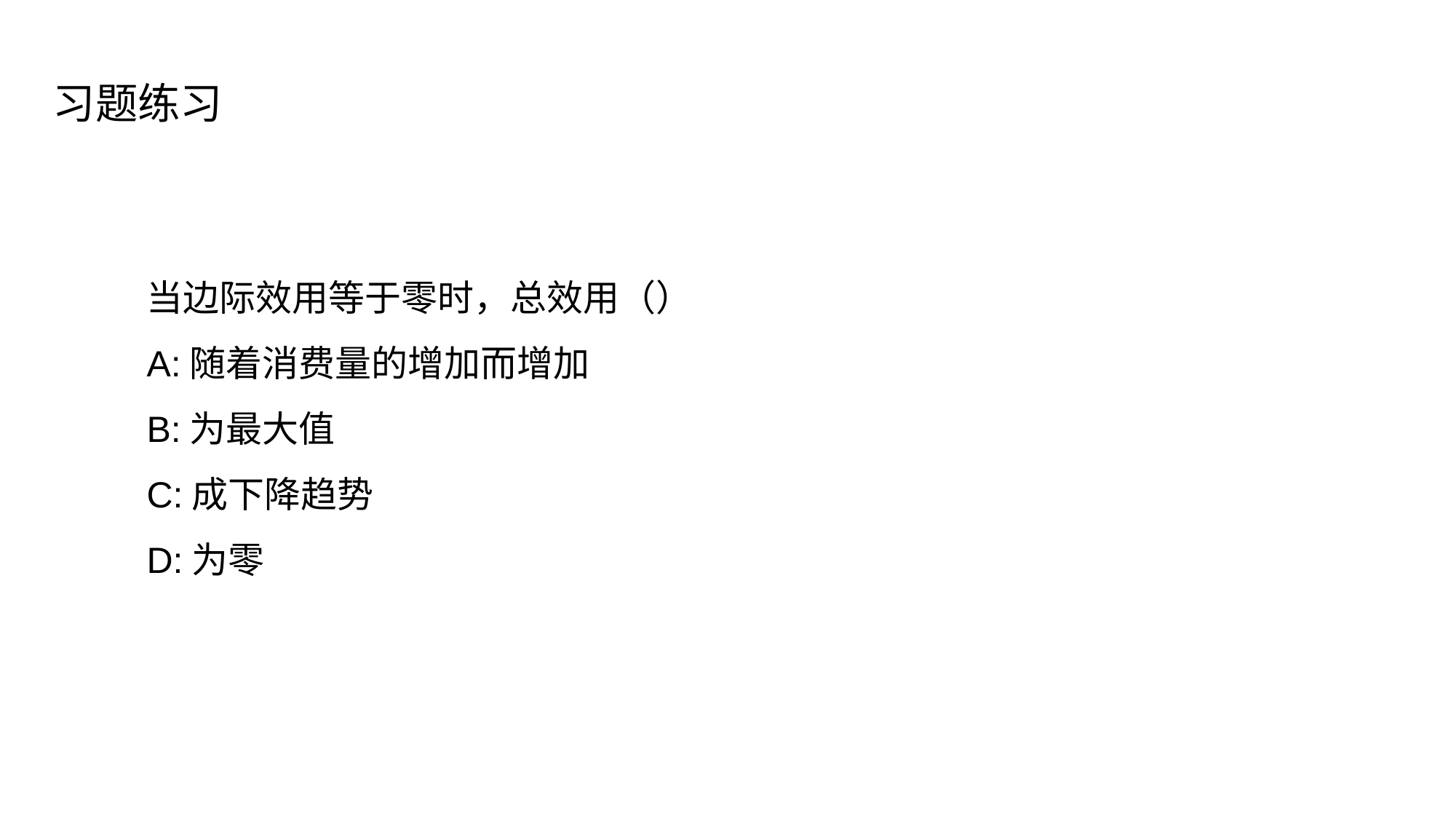

习题练习
当边际效用等于零时，总效用（）
A:随着消费量的增加而增加
B:为最大值
C:成下降趋势
D:为零